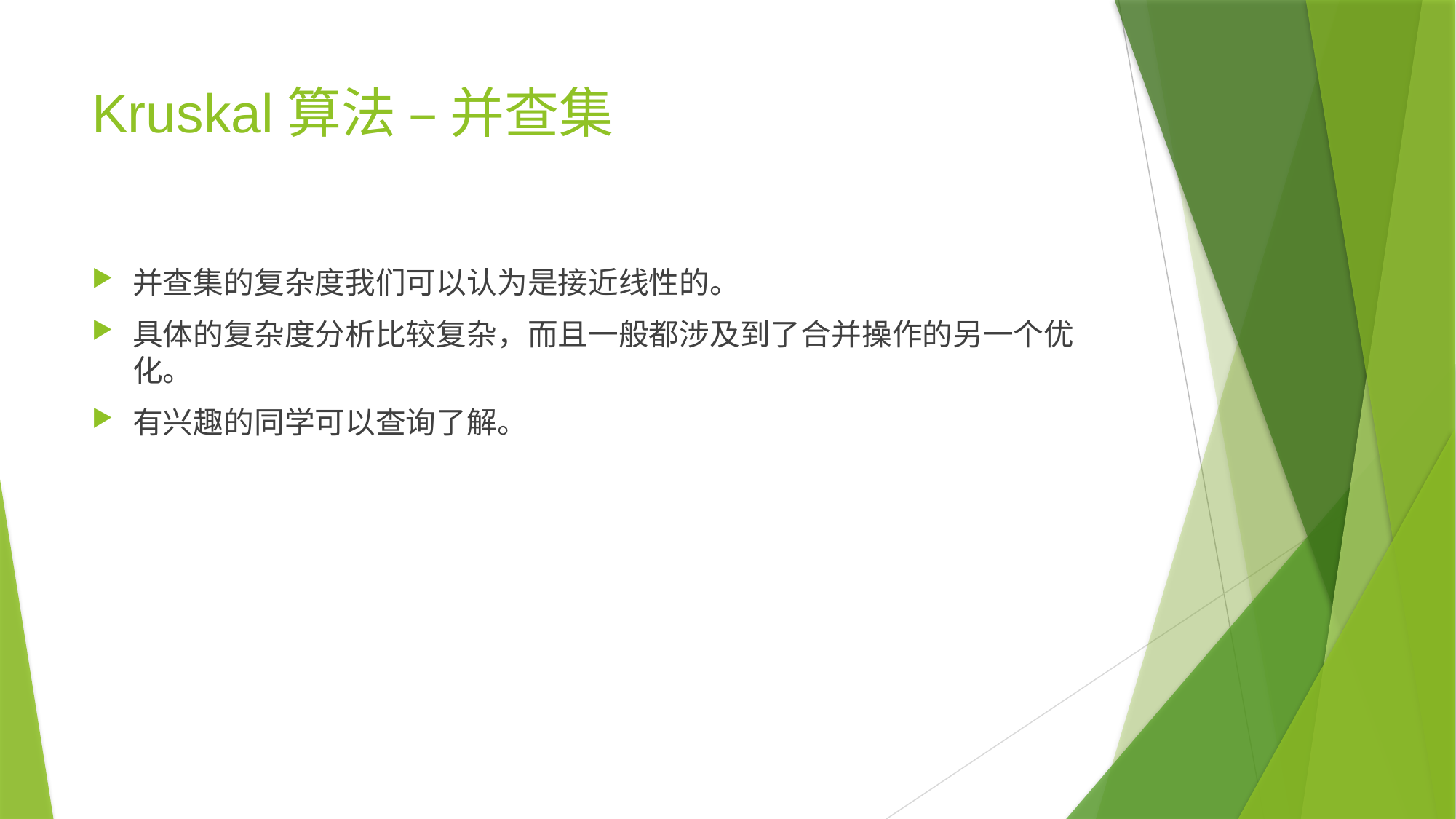

# Kruskal算法 – 并查集
并查集的复杂度我们可以认为是接近线性的。
具体的复杂度分析比较复杂，而且一般都涉及到了合并操作的另一个优化。
有兴趣的同学可以查询了解。